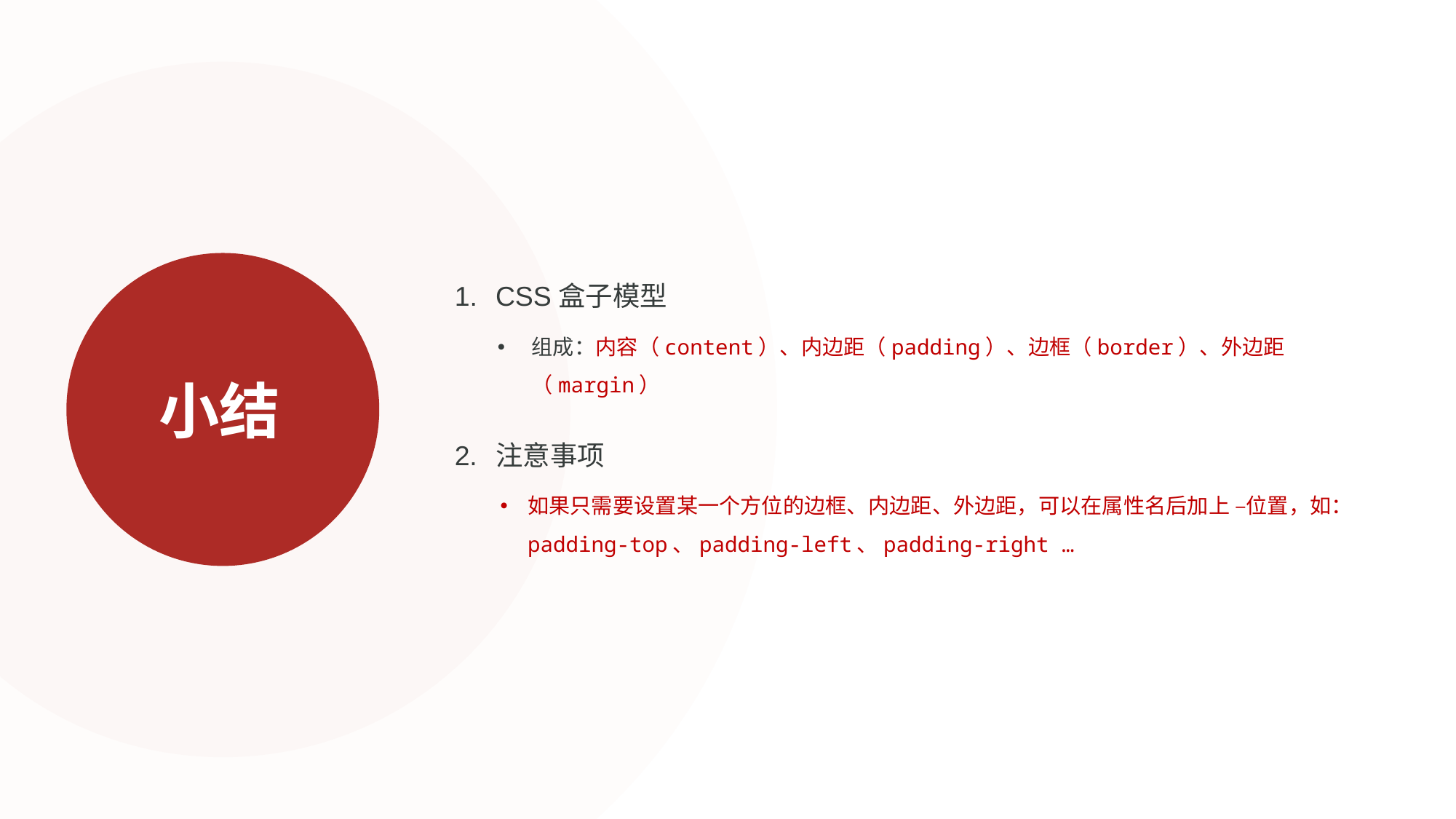

CSS盒子模型
组成：内容（content）、内边距（padding）、边框（border）、外边距（margin）
注意事项
如果只需要设置某一个方位的边框、内边距、外边距，可以在属性名后加上 –位置，如：padding-top、padding-left、padding-right …